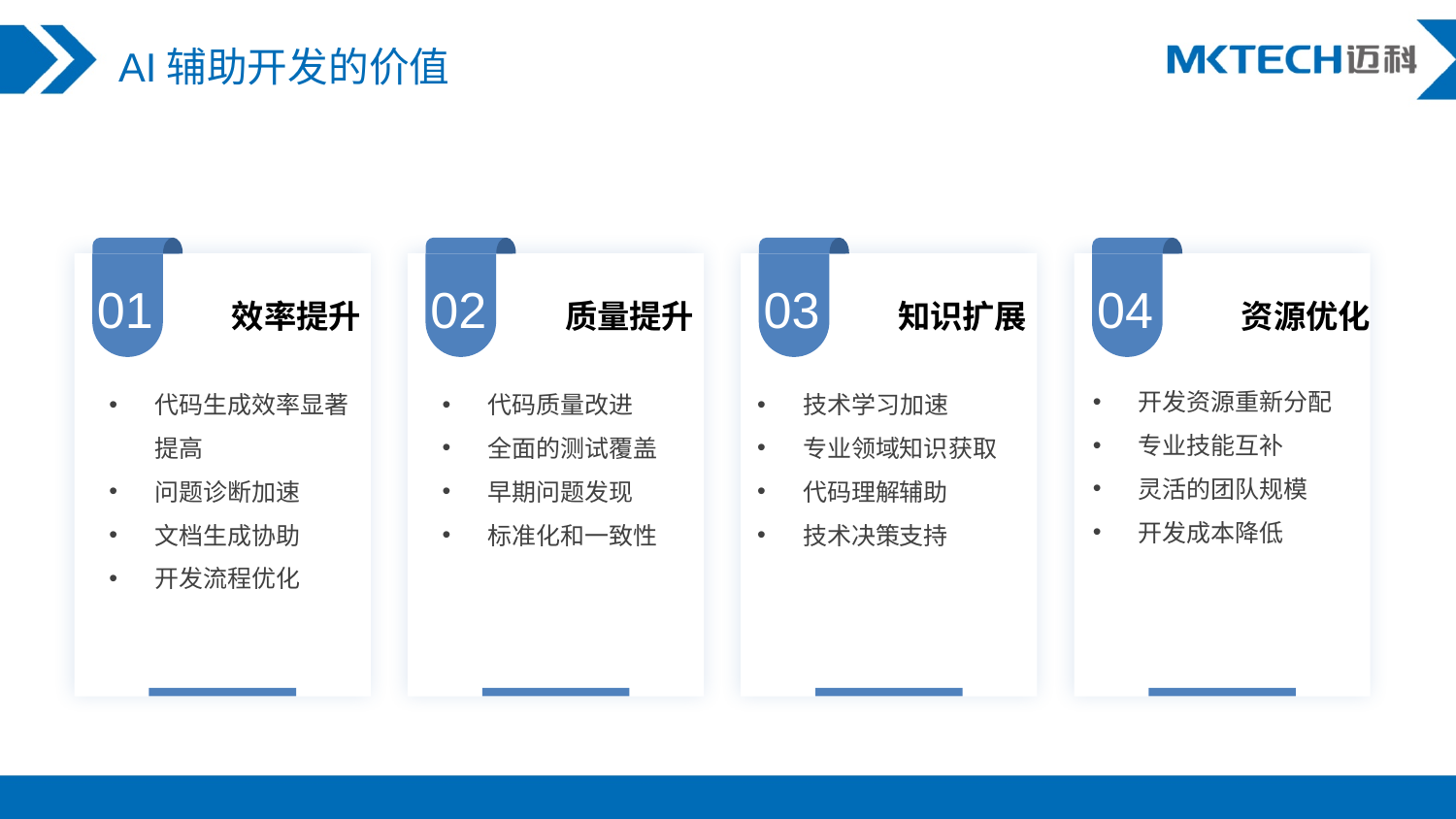

AI辅助开发的价值

01
02
03
04
效率提升
质量提升
知识扩展
资源优化
开发资源重新分配
专业技能互补
灵活的团队规模
开发成本降低
代码生成效率显著提高
问题诊断加速
文档生成协助
开发流程优化

代码质量改进
全面的测试覆盖
早期问题发现
标准化和一致性
技术学习加速
专业领域知识获取
代码理解辅助
技术决策支持